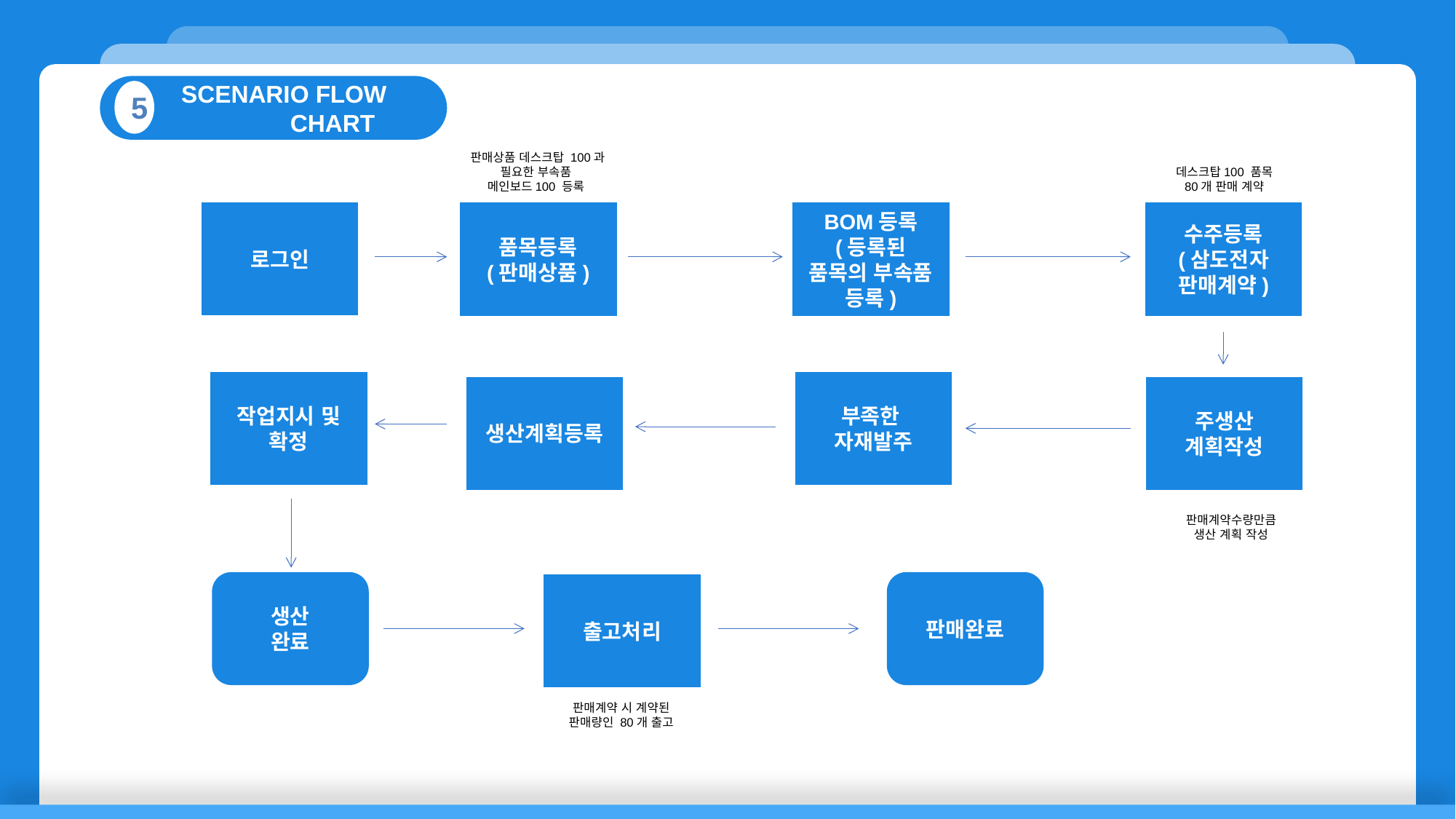

SCENARIO FLOW                 	 CHART
5
판매상품 데스크탑 100과
필요한 부속품
메인보드100 등록
데스크탑100 품목
80개 판매 계약
로그인
품목등록
(판매상품)
BOM등록
(등록된 품목의 부속품 등록)
수주등록
(삼도전자 판매계약)
작업지시 및 확정
부족한
자재발주
생산계획등록
주생산
계획작성
판매계약수량만큼
생산 계획 작성
생산
완료
판매완료
출고처리
판매계약 시 계약된 판매량인 80개 출고